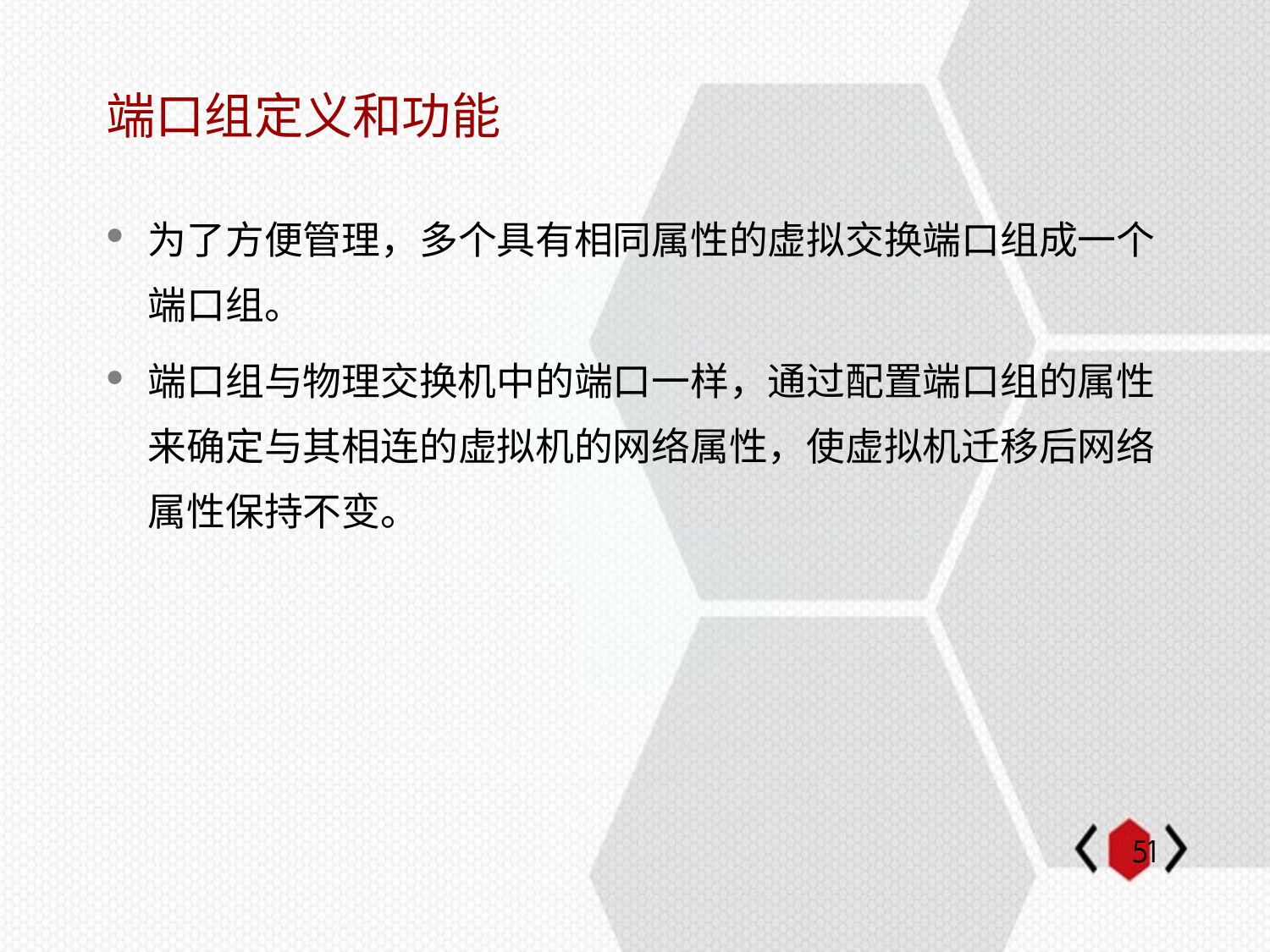

# 端口组定义和功能
为了方便管理，多个具有相同属性的虚拟交换端口组成一个端口组。
端口组与物理交换机中的端口一样，通过配置端口组的属性来确定与其相连的虚拟机的网络属性，使虚拟机迁移后网络属性保持不变。
51